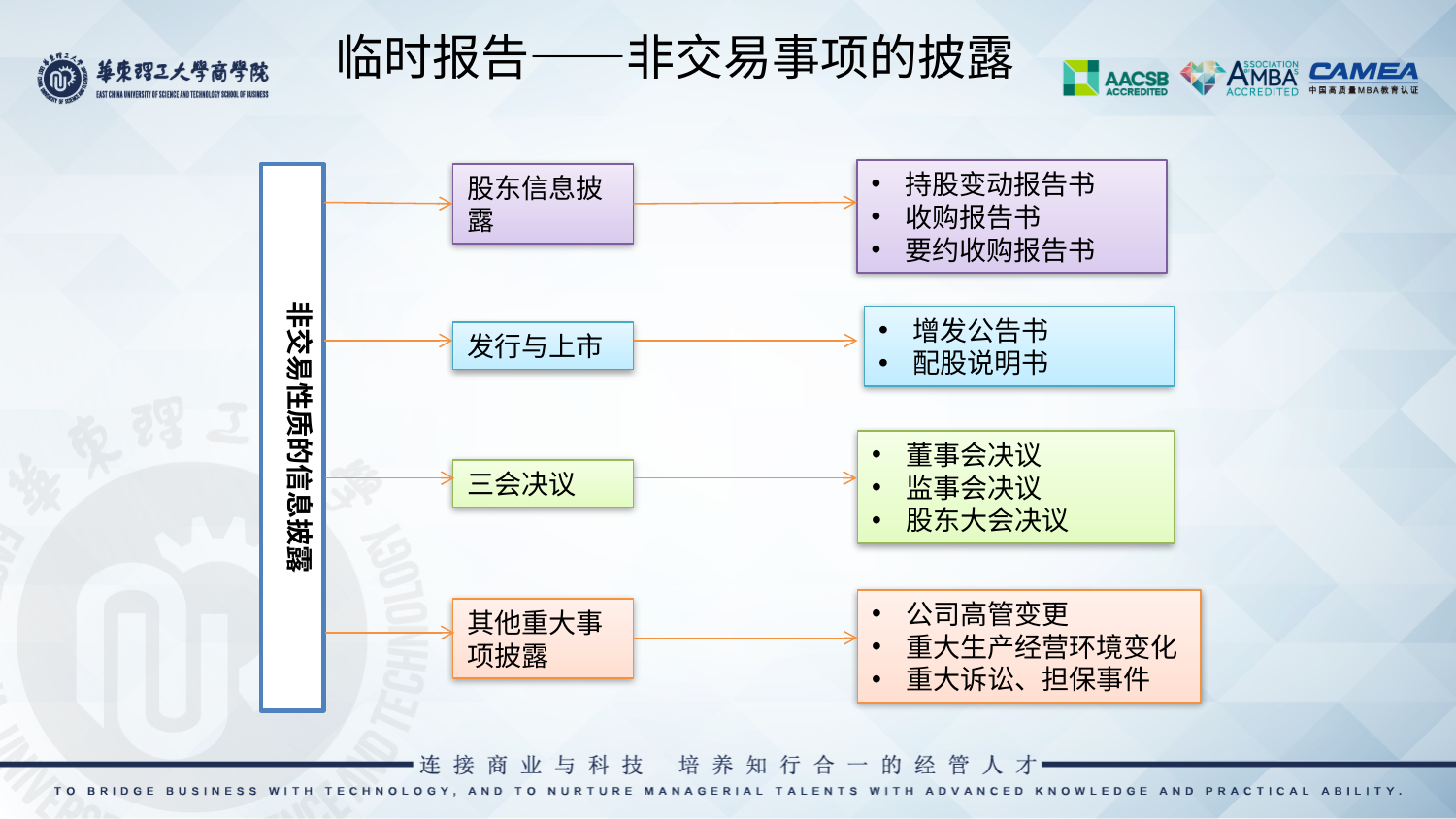

# 临时报告——非交易事项的披露
持股变动报告书
收购报告书
要约收购报告书
非交易性质的信息披露
股东信息披露
增发公告书
配股说明书
发行与上市
董事会决议
监事会决议
股东大会决议
三会决议
公司高管变更
重大生产经营环境变化
重大诉讼、担保事件
其他重大事项披露
38